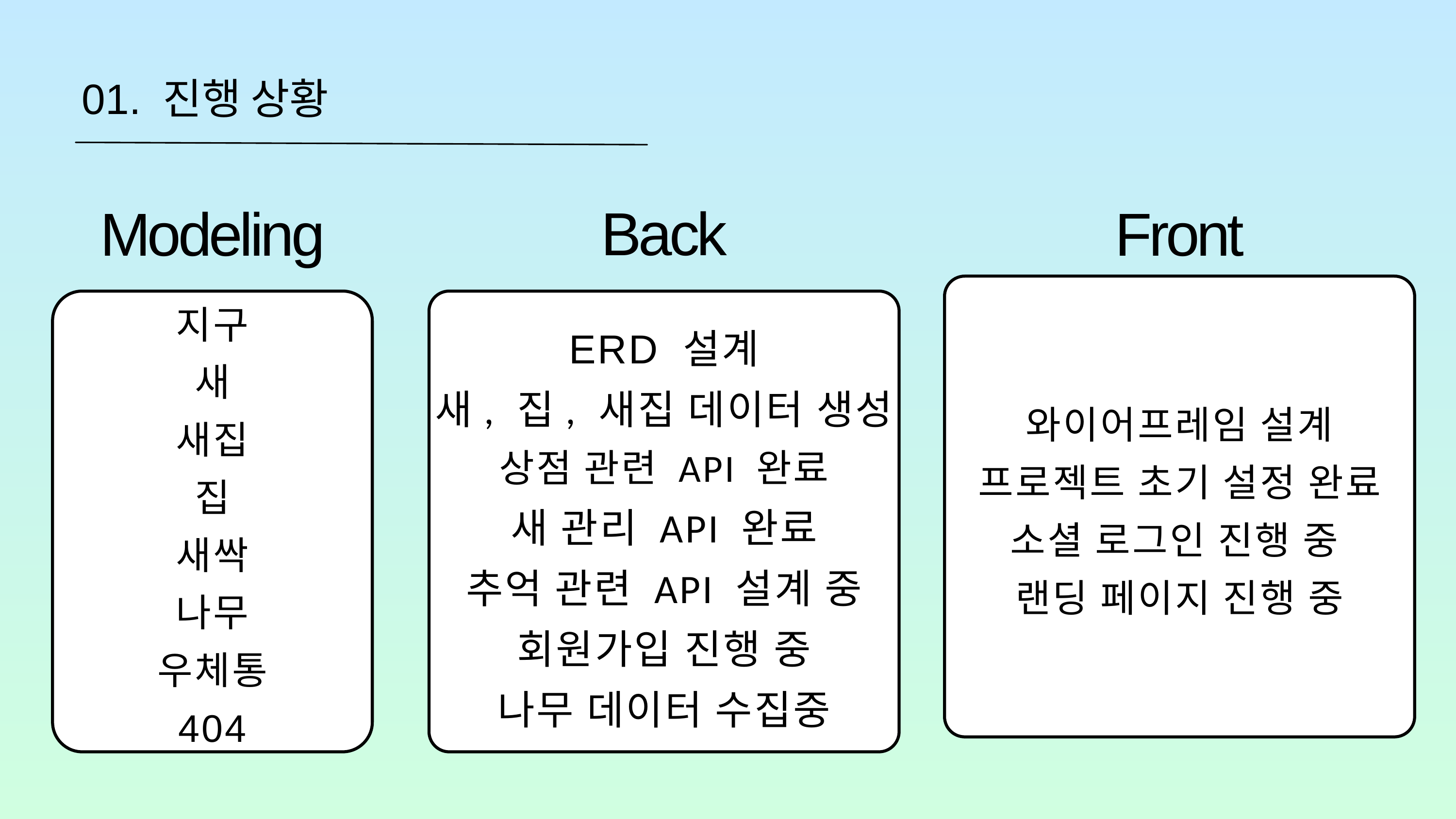

01. 진행 상황

Back
Modeling
Front

지구
새
새집
집
새싹
나무
우체통
404

ERD 설계
새, 집, 새집 데이터 생성
상점 관련 API 완료
새 관리 API 완료
추억 관련 API 설계 중
회원가입 진행 중
나무 데이터 수집중
와이어프레임 설계
프로젝트 초기 설정 완료
소셜 로그인 진행 중
랜딩 페이지 진행 중